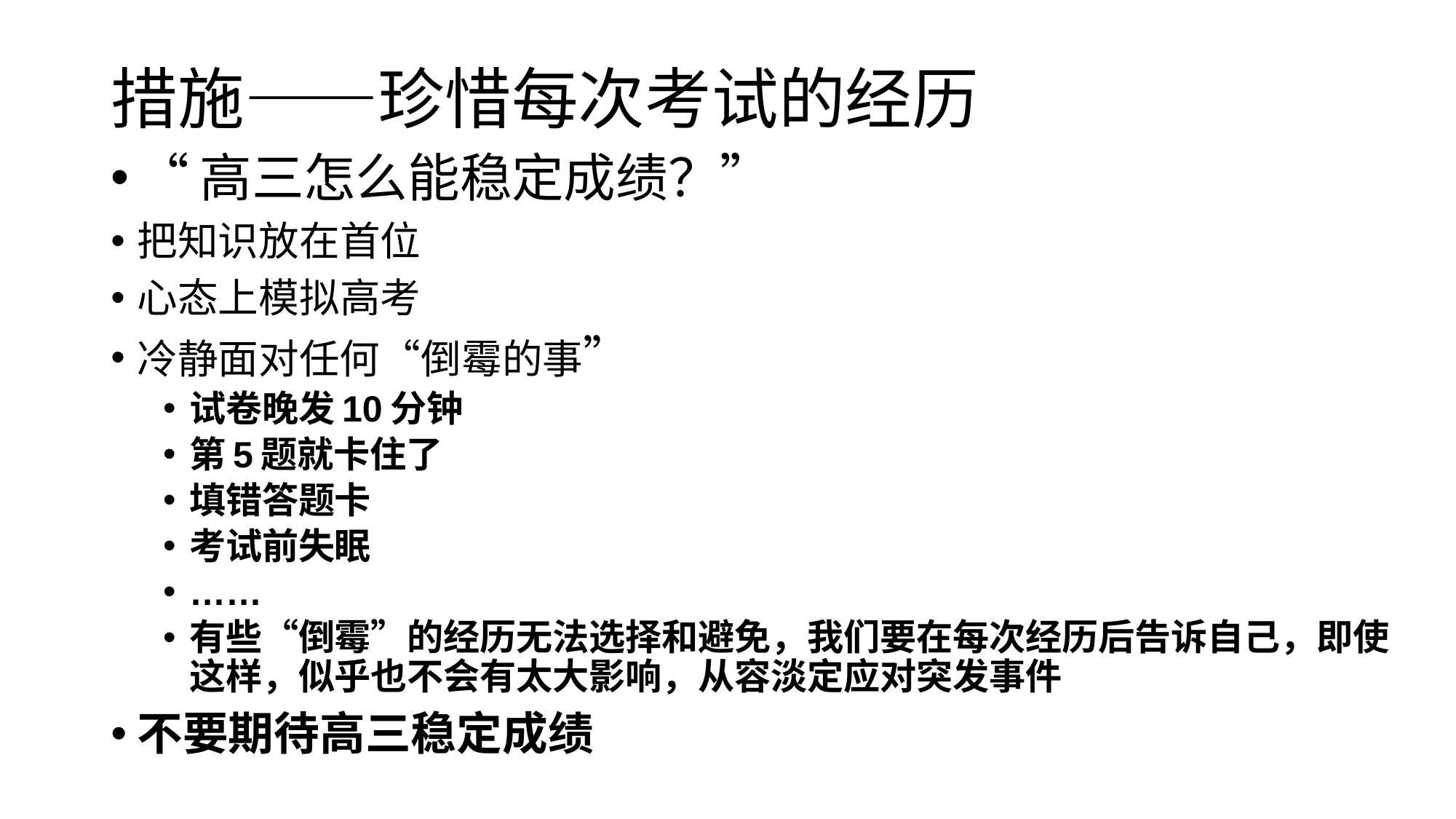

# 措施——珍惜每次考试的经历
“高三怎么能稳定成绩？”
把知识放在首位
心态上模拟高考
冷静面对任何“倒霉的事”
试卷晚发10分钟
第5题就卡住了
填错答题卡
考试前失眠
……
有些“倒霉”的经历无法选择和避免，我们要在每次经历后告诉自己，即使这样，似乎也不会有太大影响，从容淡定应对突发事件
不要期待高三稳定成绩